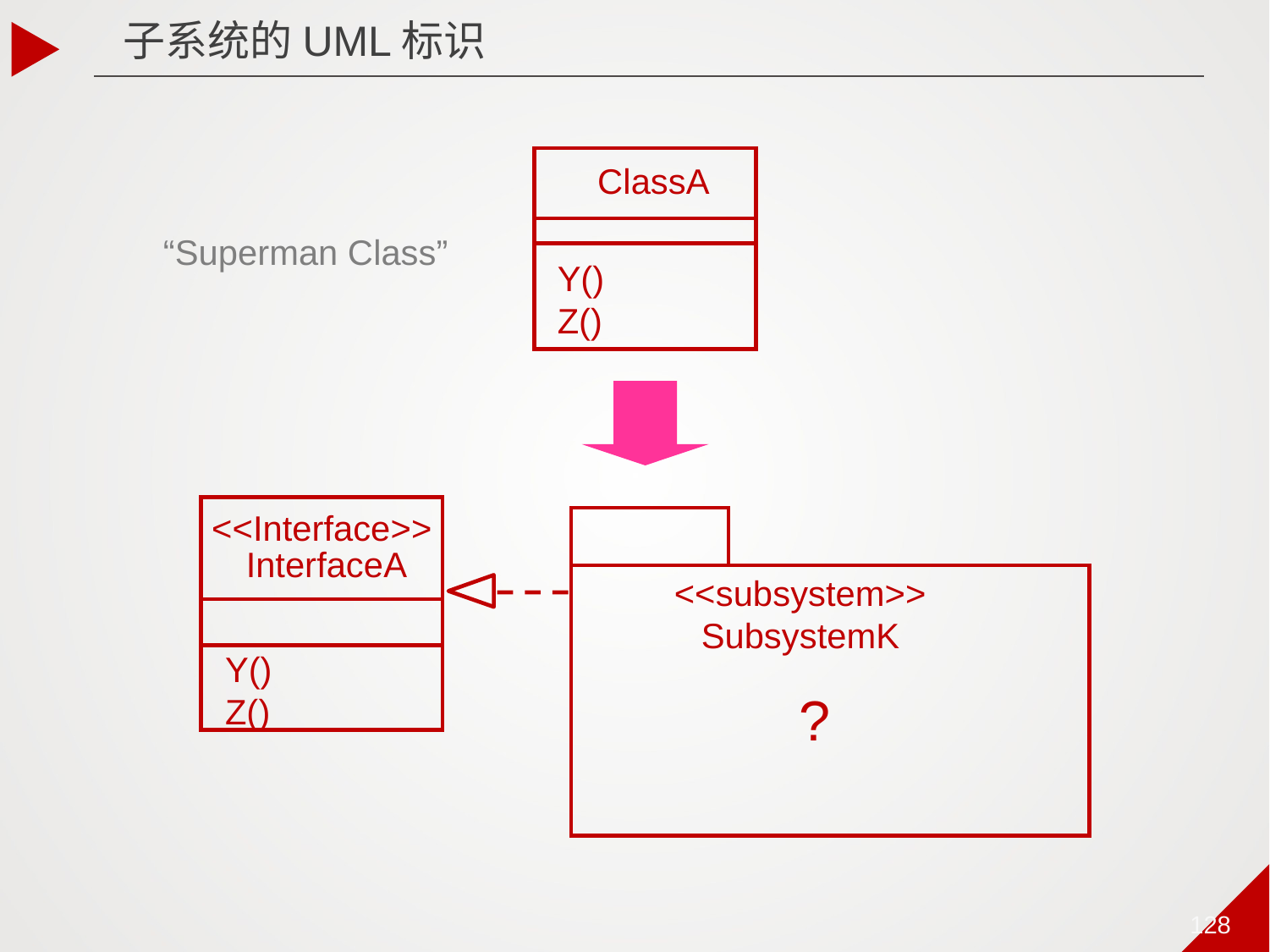

子系统的UML标识

ClassA

Y()
Z()
“Superman Class”

<<Interface>>

InterfaceA

<<subsystem>>
SubsystemK

Y()
Z()
?